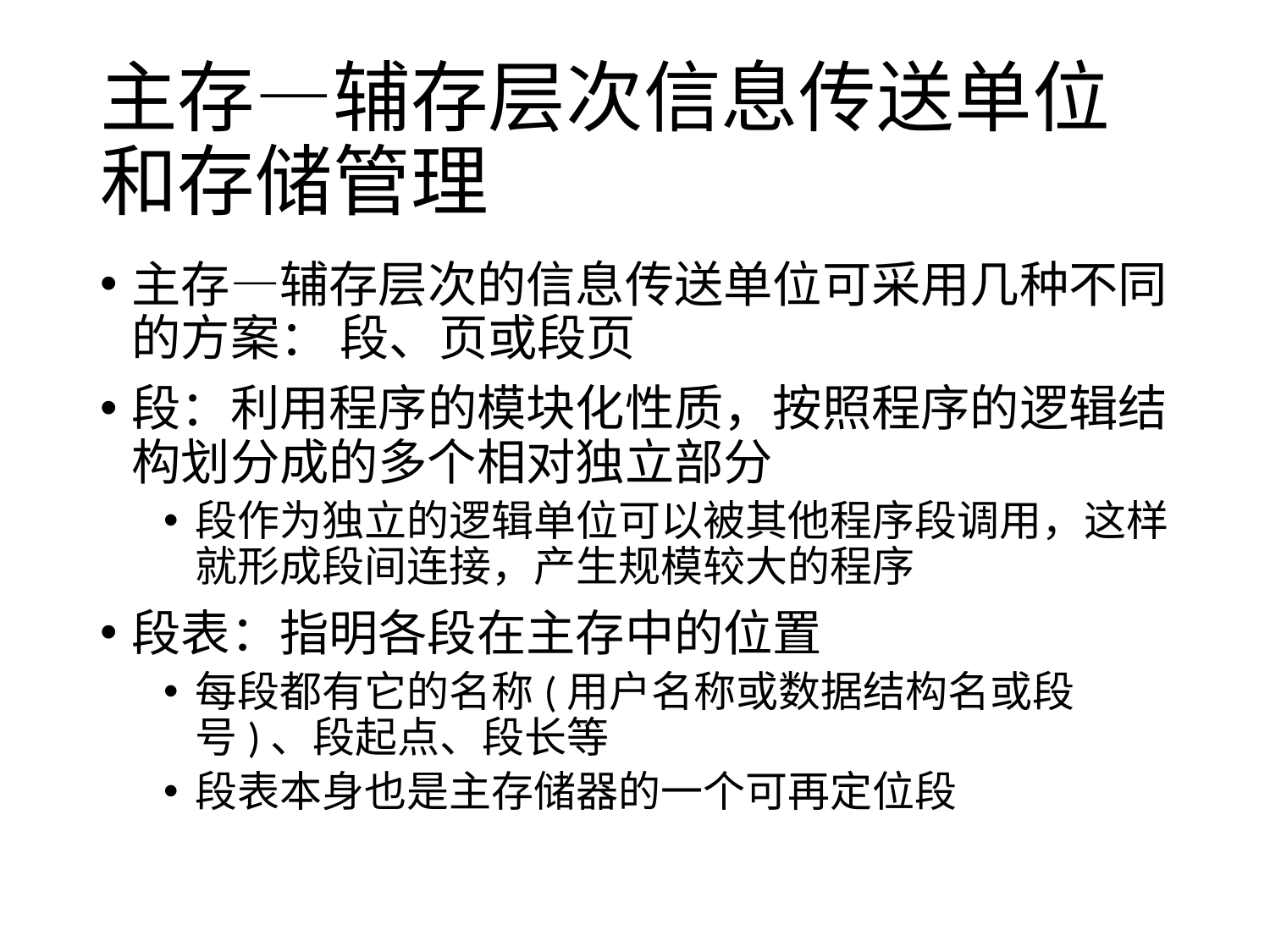

# 主存—辅存层次信息传送单位和存储管理
主存—辅存层次的信息传送单位可采用几种不同的方案： 段、页或段页
段：利用程序的模块化性质，按照程序的逻辑结构划分成的多个相对独立部分
段作为独立的逻辑单位可以被其他程序段调用，这样就形成段间连接，产生规模较大的程序
段表：指明各段在主存中的位置
每段都有它的名称(用户名称或数据结构名或段号)、段起点、段长等
段表本身也是主存储器的一个可再定位段